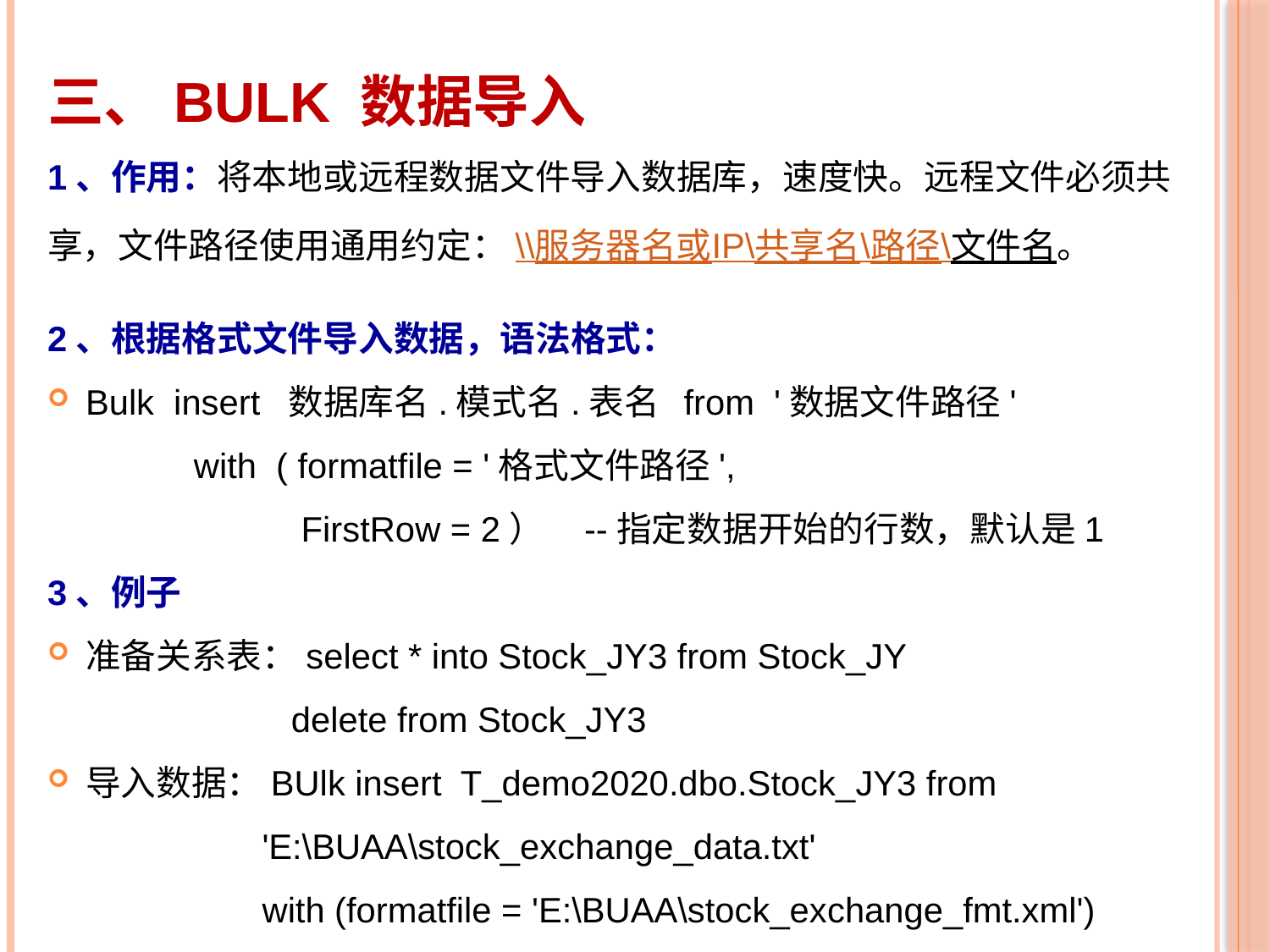

三、BULK 数据导入
1、作用：将本地或远程数据文件导入数据库，速度快。远程文件必须共享，文件路径使用通用约定：\\服务器名或IP\共享名\路径\文件名。
2、根据格式文件导入数据，语法格式：
Bulk  insert  数据库名.模式名.表名  from  '数据文件路径'
	  with  ( formatfile = '格式文件路径',
	             FirstRow = 2）    --指定数据开始的行数，默认是1
3、例子
准备关系表：select * into Stock_JY3 from Stock_JY
	            delete from Stock_JY3
导入数据：BUlk insert  T_demo2020.dbo.Stock_JY3 from
	         'E:\BUAA\stock_exchange_data.txt'
	         with (formatfile = 'E:\BUAA\stock_exchange_fmt.xml')